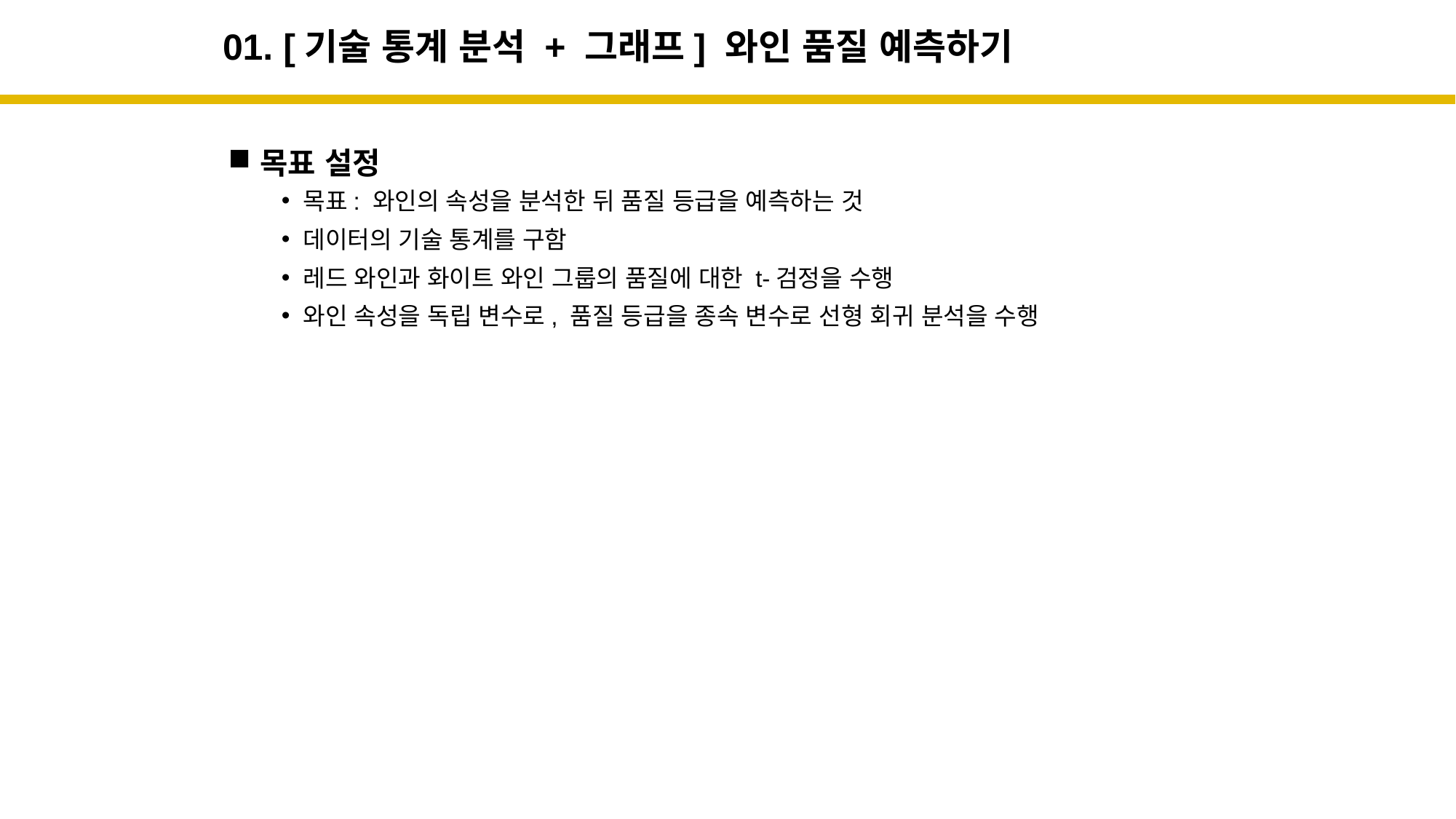

# 01. [기술 통계 분석 + 그래프] 와인 품질 예측하기
목표 설정
목표: 와인의 속성을 분석한 뒤 품질 등급을 예측하는 것
데이터의 기술 통계를 구함
레드 와인과 화이트 와인 그룹의 품질에 대한 t-검정을 수행
와인 속성을 독립 변수로, 품질 등급을 종속 변수로 선형 회귀 분석을 수행